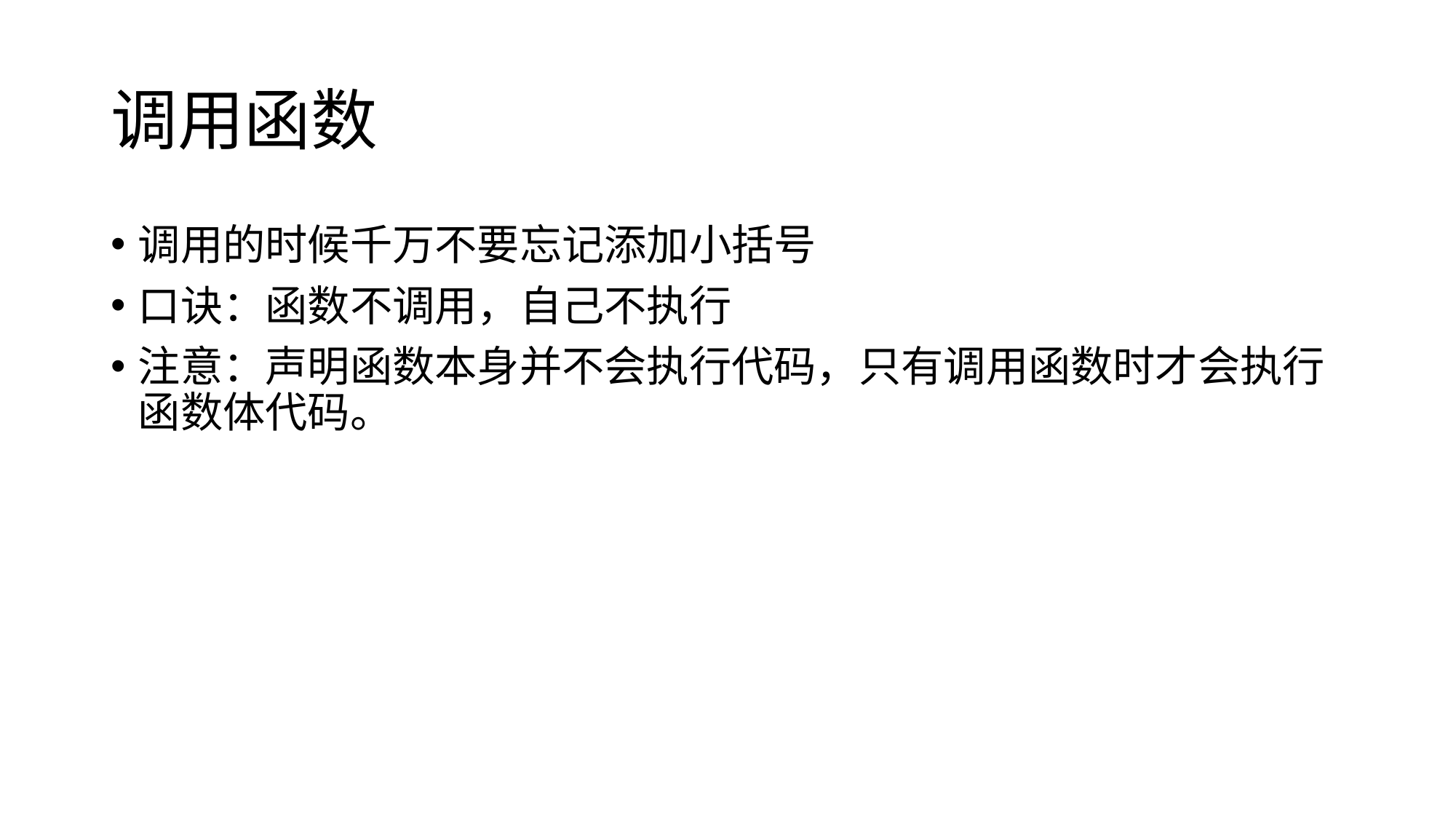

# 调用函数
调用的时候千万不要忘记添加小括号
口诀：函数不调用，自己不执行
注意：声明函数本身并不会执行代码，只有调用函数时才会执行函数体代码。